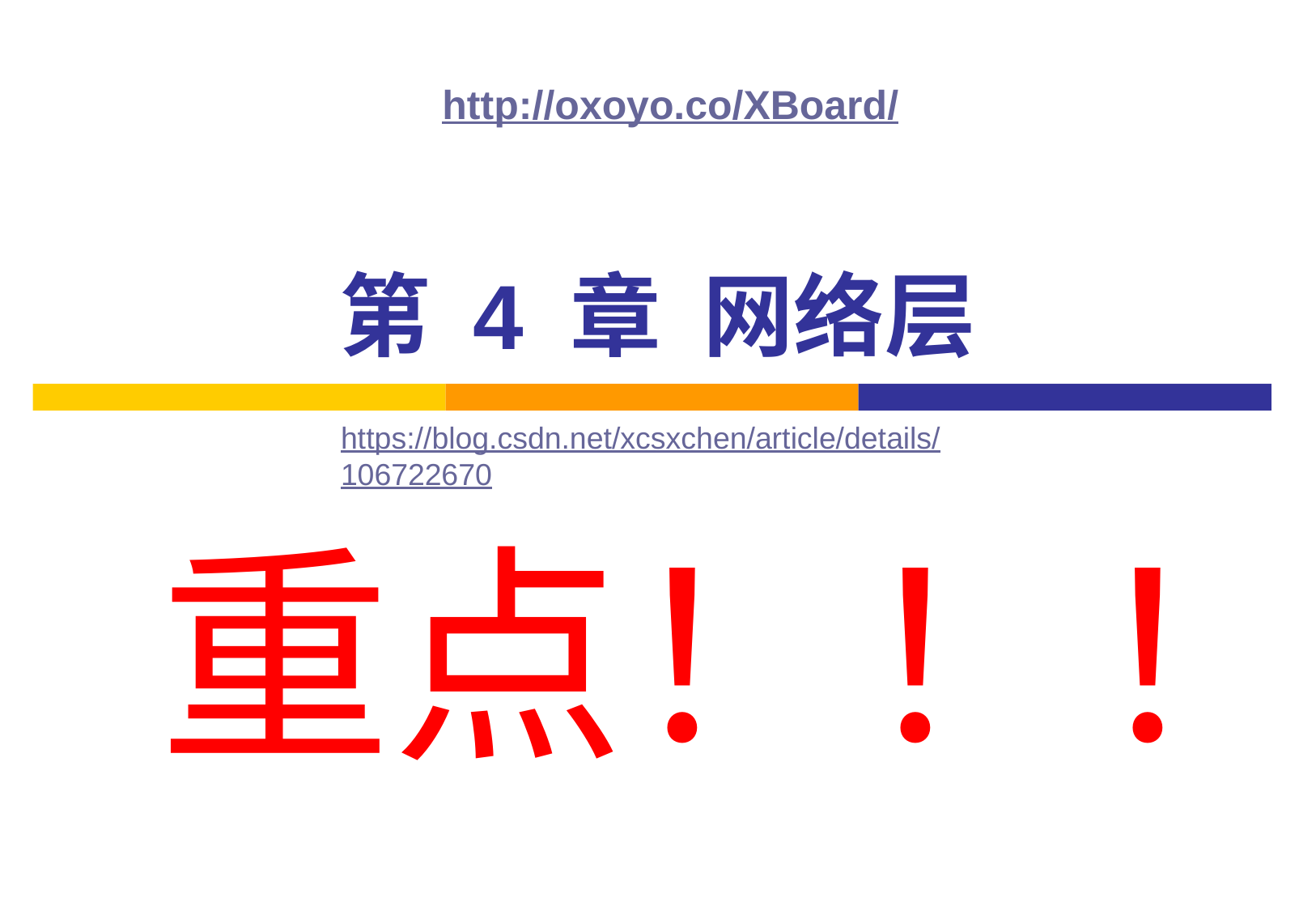

http://oxoyo.co/XBoard/

# 第 4 章  网络层
https://blog.csdn.net/xcsxchen/article/details/106722670

重点！！！